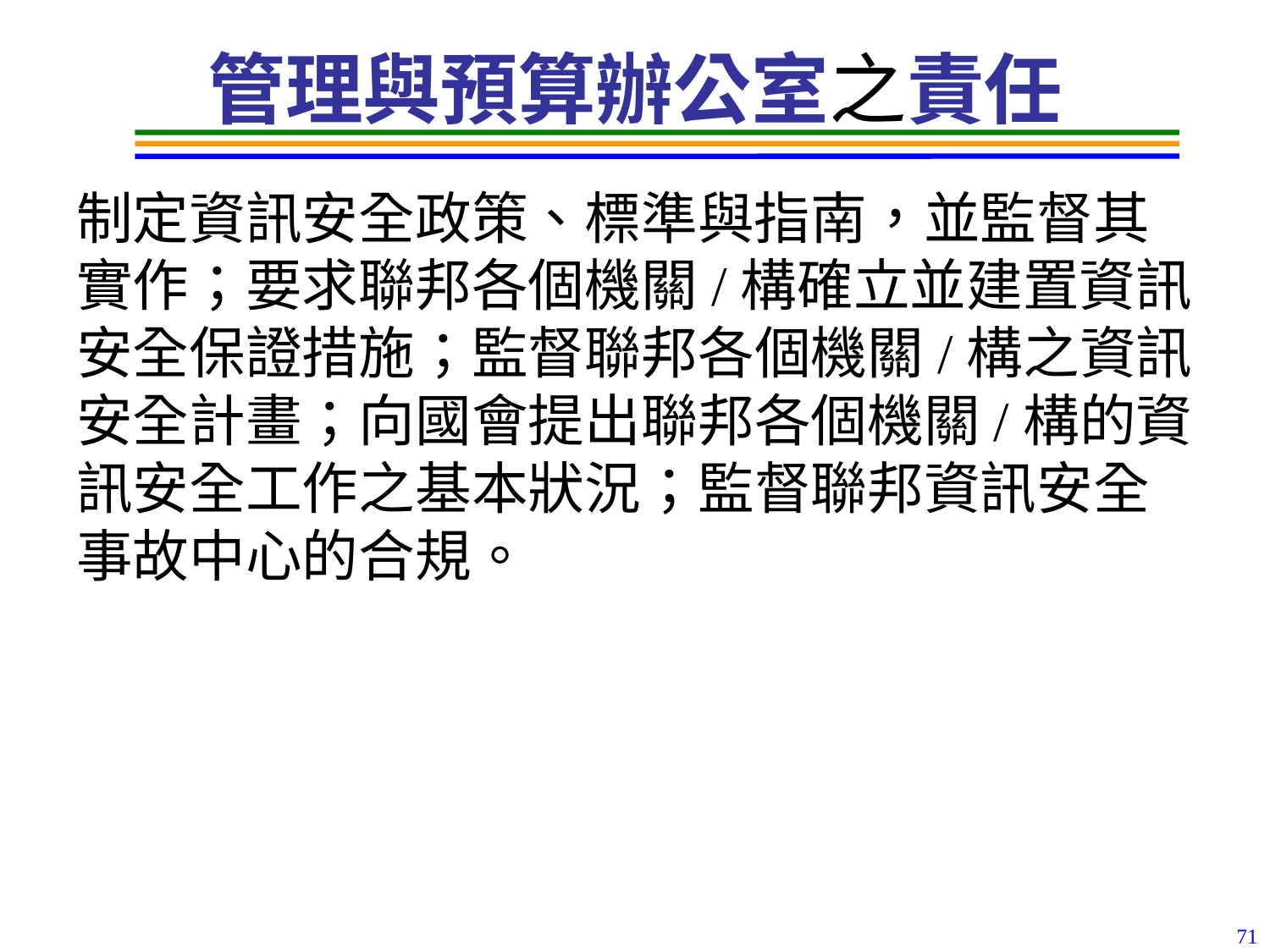

# 管理與預算辦公室之責任
制定資訊安全政策、標準與指南，並監督其實作；要求聯邦各個機關/構確立並建置資訊安全保證措施；監督聯邦各個機關/構之資訊安全計畫；向國會提出聯邦各個機關/構的資訊安全工作之基本狀況；監督聯邦資訊安全事故中心的合規。
71